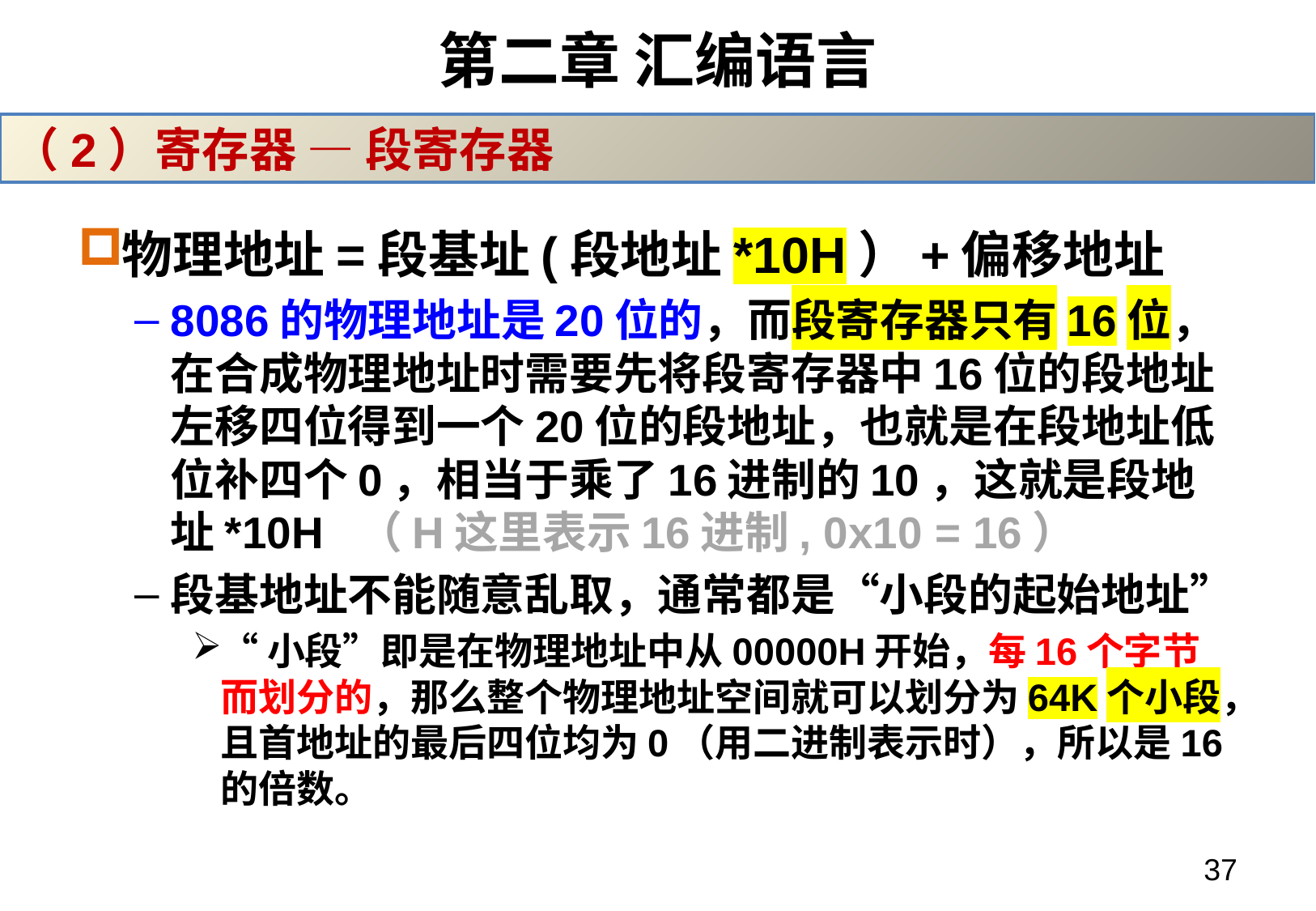

# 第二章 汇编语言
（2）寄存器 — 段寄存器
物理地址=段基址(段地址*10H）+偏移地址
8086的物理地址是20位的，而段寄存器只有16位，在合成物理地址时需要先将段寄存器中16位的段地址左移四位得到一个20位的段地址，也就是在段地址低位补四个0，相当于乘了16进制的10，这就是段地址*10H  （H这里表示16进制, 0x10 = 16）
段基地址不能随意乱取，通常都是“小段的起始地址”
“小段”即是在物理地址中从00000H开始，每16个字节而划分的，那么整个物理地址空间就可以划分为64K个小段，且首地址的最后四位均为0（用二进制表示时），所以是16的倍数。
37